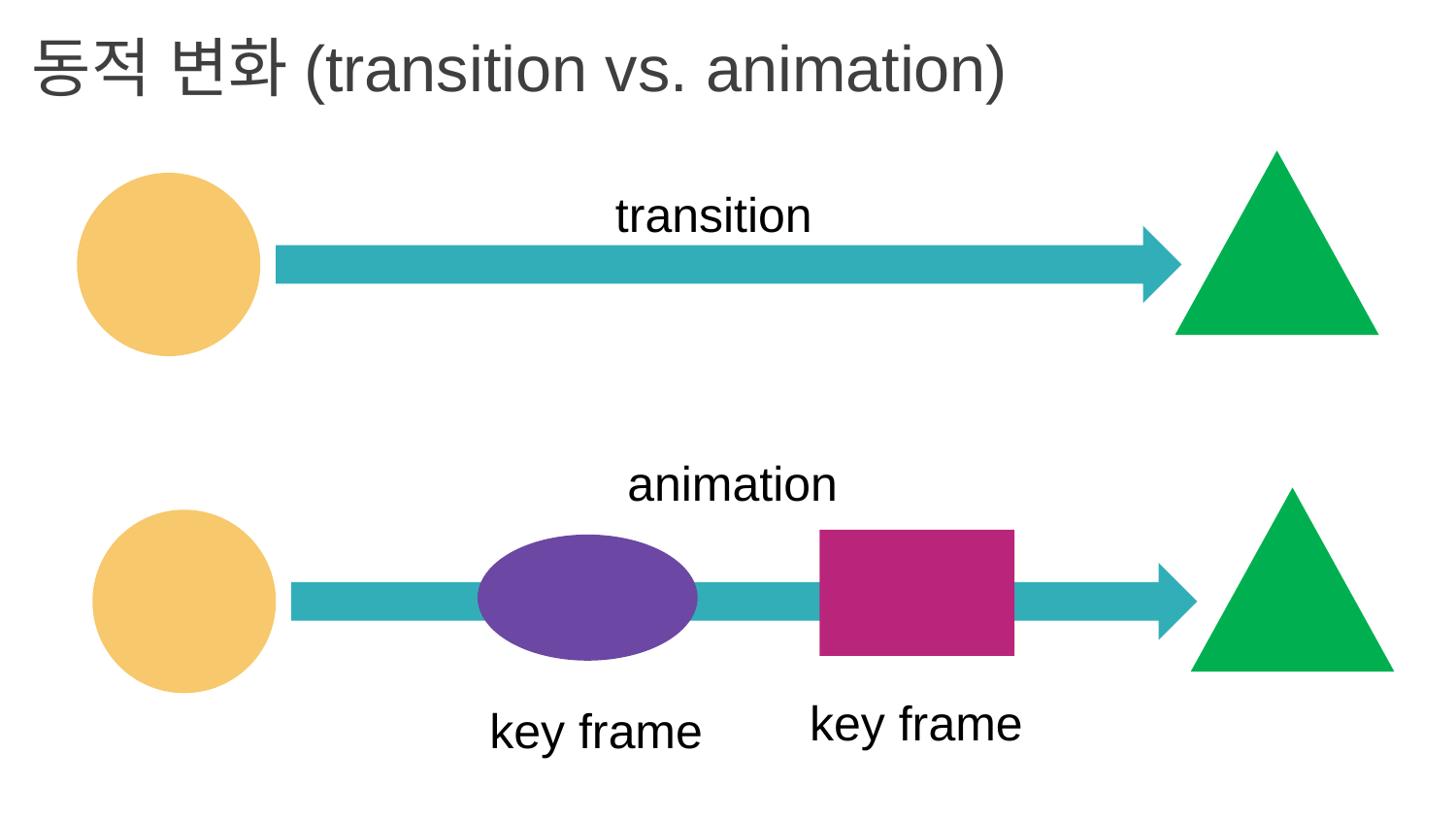

동적 변화(transition vs. animation)

transition

animation

key frame
key frame